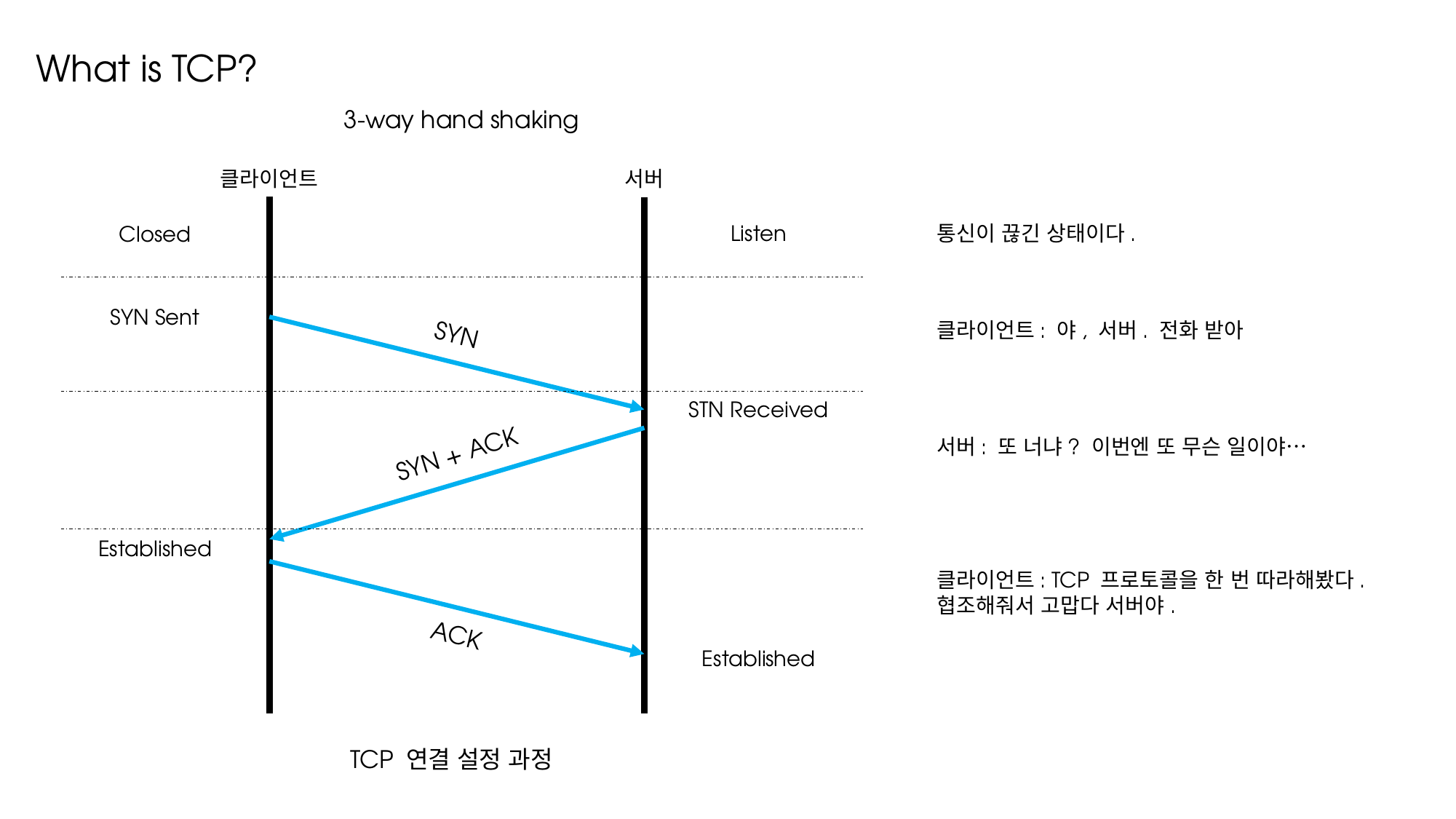

What is TCP?
3-way hand shaking
서버
클라이언트
Listen
통신이 끊긴 상태이다.
Closed
SYN Sent
클라이언트: 야, 서버. 전화 받아
SYN
STN Received
서버: 또 너냐? 이번엔 또 무슨 일이야…
SYN + ACK
Established
클라이언트: TCP 프로토콜을 한 번 따라해봤다.  협조해줘서 고맙다 서버야.
ACK
Established
TCP 연결 설정 과정